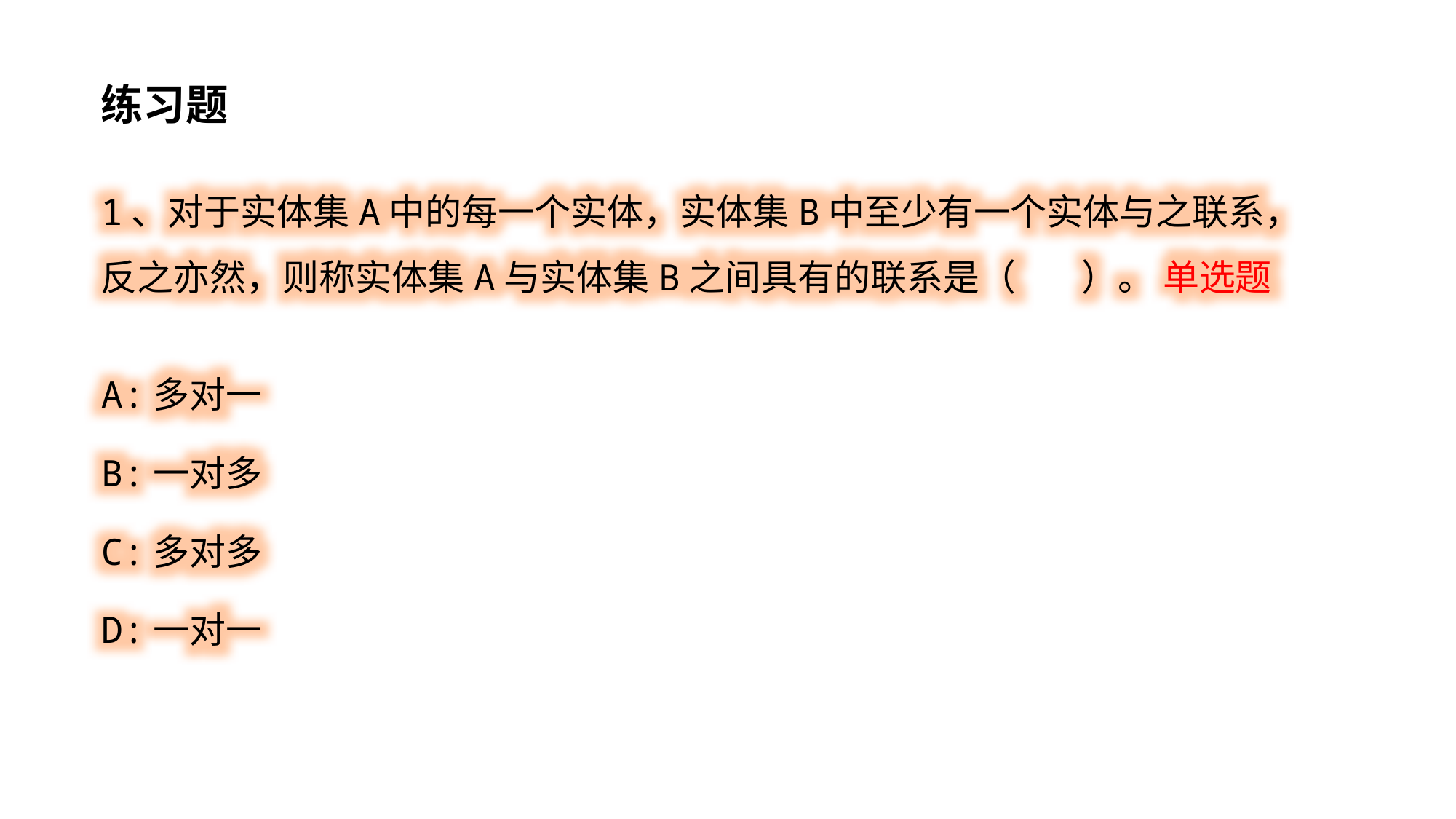

练习题
1、对于实体集A中的每一个实体，实体集B中至少有一个实体与之联系，反之亦然，则称实体集A与实体集B之间具有的联系是（        ）。 单选题

A:多对一

B:一对多

C:多对多

D:一对一